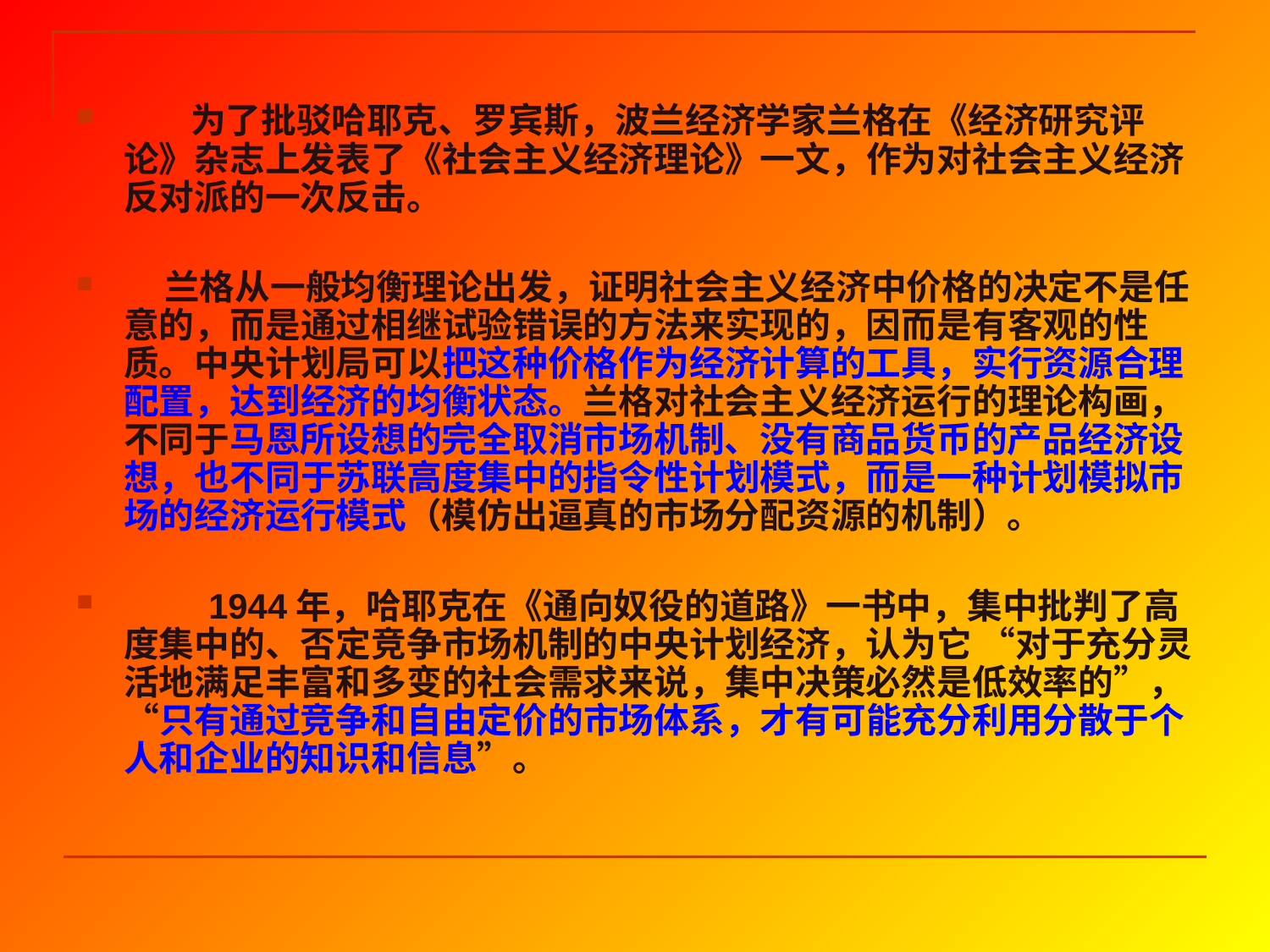

为了批驳哈耶克、罗宾斯，波兰经济学家兰格在《经济研究评论》杂志上发表了《社会主义经济理论》一文，作为对社会主义经济反对派的一次反击。

    兰格从一般均衡理论出发，证明社会主义经济中价格的决定不是任意的，而是通过相继试验错误的方法来实现的，因而是有客观的性质。中央计划局可以把这种价格作为经济计算的工具，实行资源合理配置，达到经济的均衡状态。兰格对社会主义经济运行的理论构画，不同于马恩所设想的完全取消市场机制、没有商品货币的产品经济设想，也不同于苏联高度集中的指令性计划模式，而是一种计划模拟市场的经济运行模式（模仿出逼真的市场分配资源的机制）。

    1944年，哈耶克在《通向奴役的道路》一书中，集中批判了高度集中的、否定竞争市场机制的中央计划经济，认为它 “对于充分灵活地满足丰富和多变的社会需求来说，集中决策必然是低效率的”， “只有通过竞争和自由定价的市场体系，才有可能充分利用分散于个人和企业的知识和信息”。